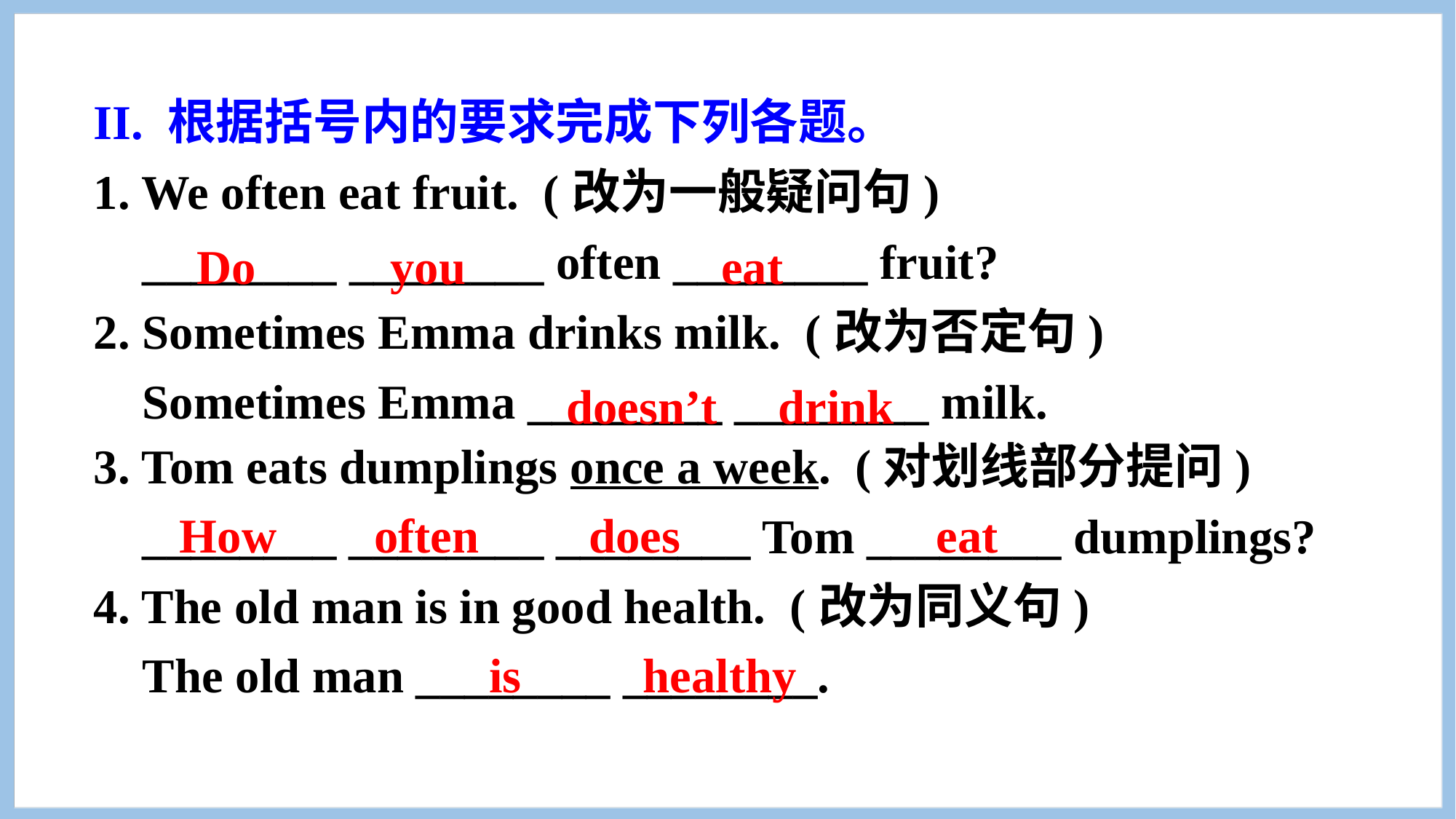

II. 根据括号内的要求完成下列各题。
1. We often eat fruit.  (改为一般疑问句)
    ________ ________ often ________ fruit?
2. Sometimes Emma drinks milk.  (改为否定句)
    Sometimes Emma ________ ________ milk.
Do           you                     eat
doesn’t     drink
3. Tom eats dumplings once a week.  (对划线部分提问)
    ________ ________ ________ Tom ________ dumplings?
4. The old man is in good health.  (改为同义句)
    The old man ________ ________.
How        often         does                     eat
is          healthy